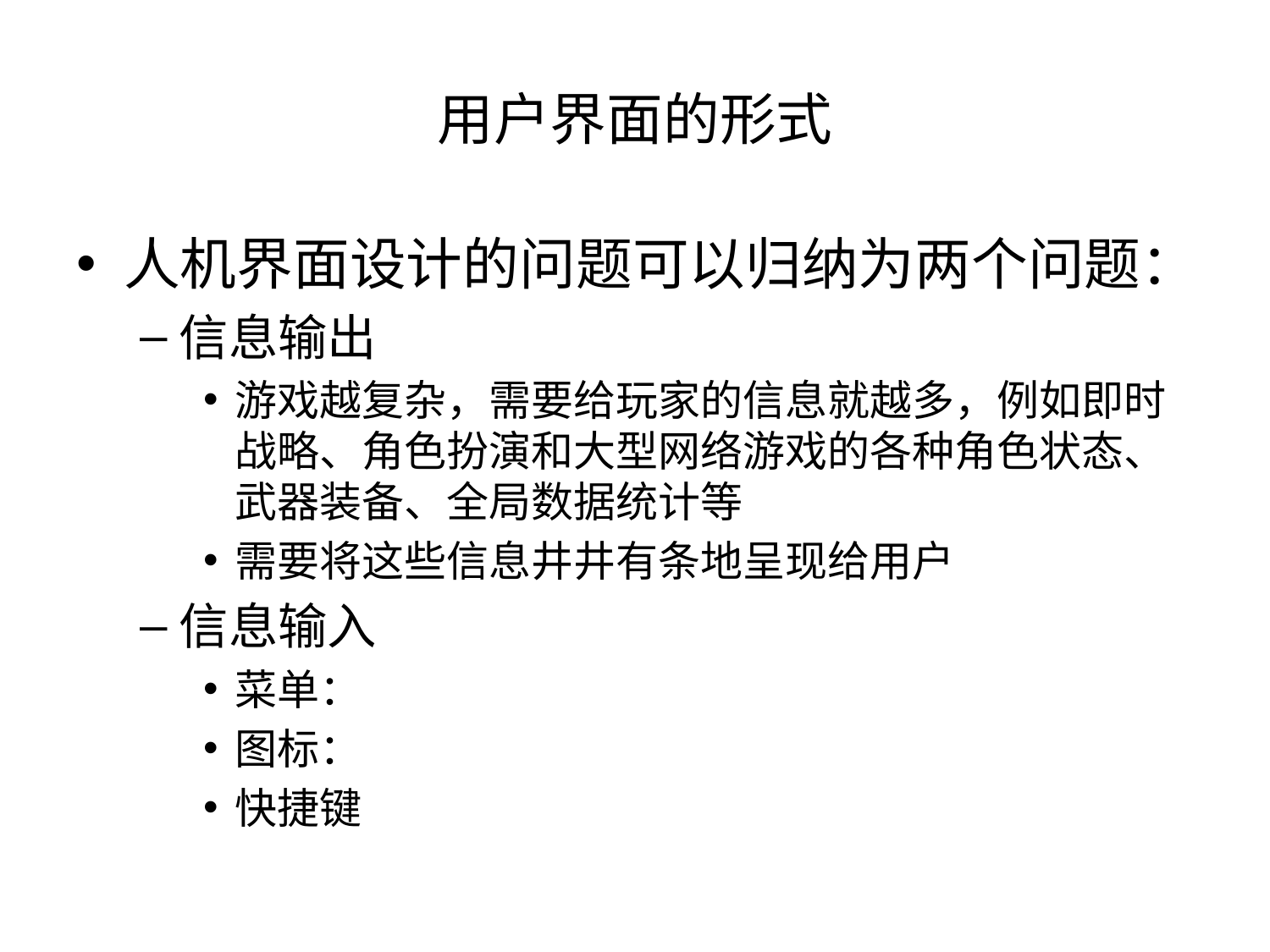

# 用户界面的形式
人机界面设计的问题可以归纳为两个问题：
信息输出
游戏越复杂，需要给玩家的信息就越多，例如即时战略、角色扮演和大型网络游戏的各种角色状态、武器装备、全局数据统计等
需要将这些信息井井有条地呈现给用户
信息输入
菜单：
图标：
快捷键